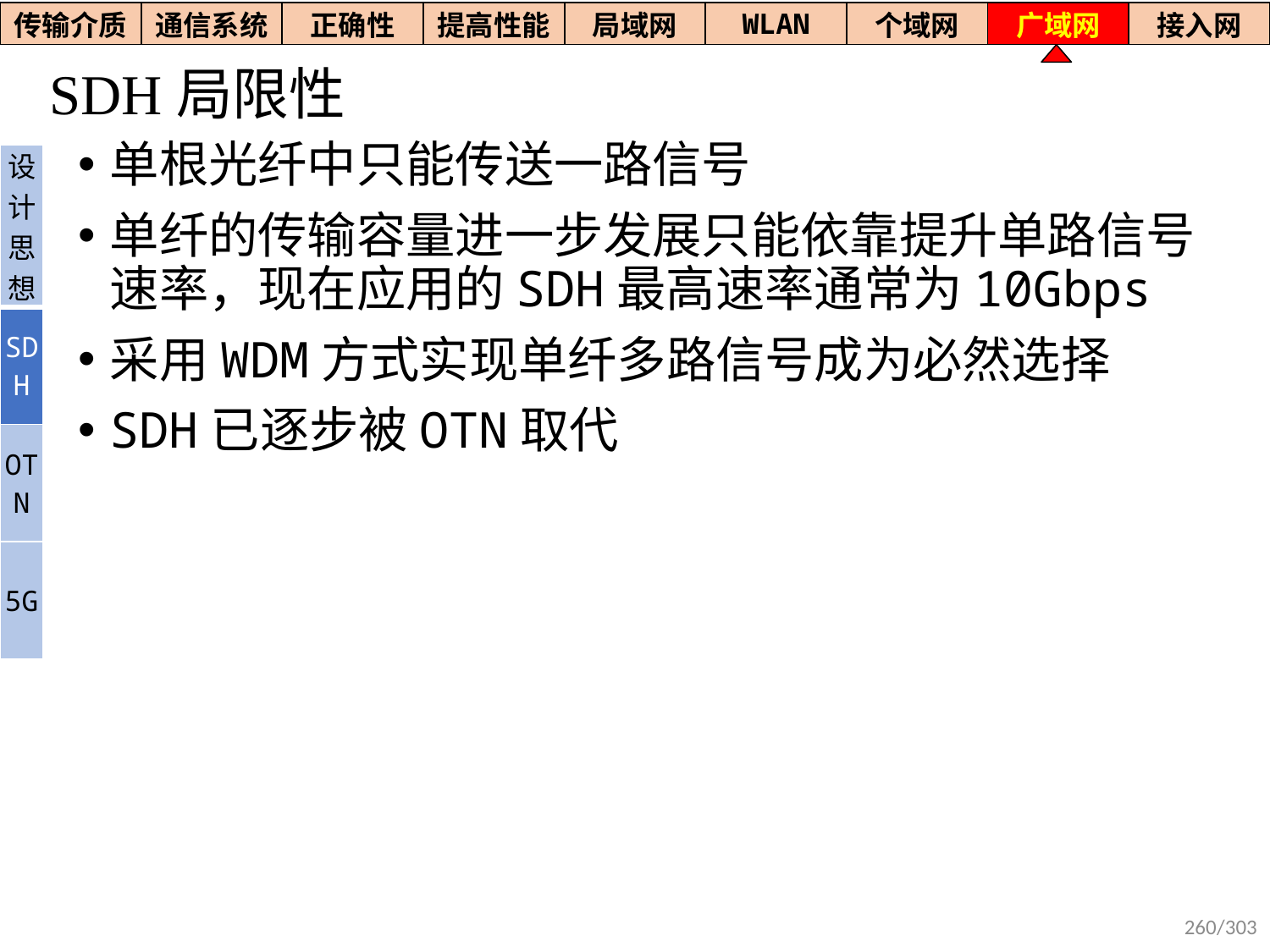

| 传输介质 | 通信系统 | 正确性 | 提高性能 | 局域网 | WLAN | 个域网 | 广域网 | 接入网 |
| --- | --- | --- | --- | --- | --- | --- | --- | --- |

# SDH局限性
单根光纤中只能传送一路信号
单纤的传输容量进一步发展只能依靠提升单路信号速率，现在应用的SDH最高速率通常为10Gbps
采用WDM方式实现单纤多路信号成为必然选择
SDH已逐步被OTN取代

| 设计思想 |
| --- |
| SDH |
| OTN |
| 5G |
260/303